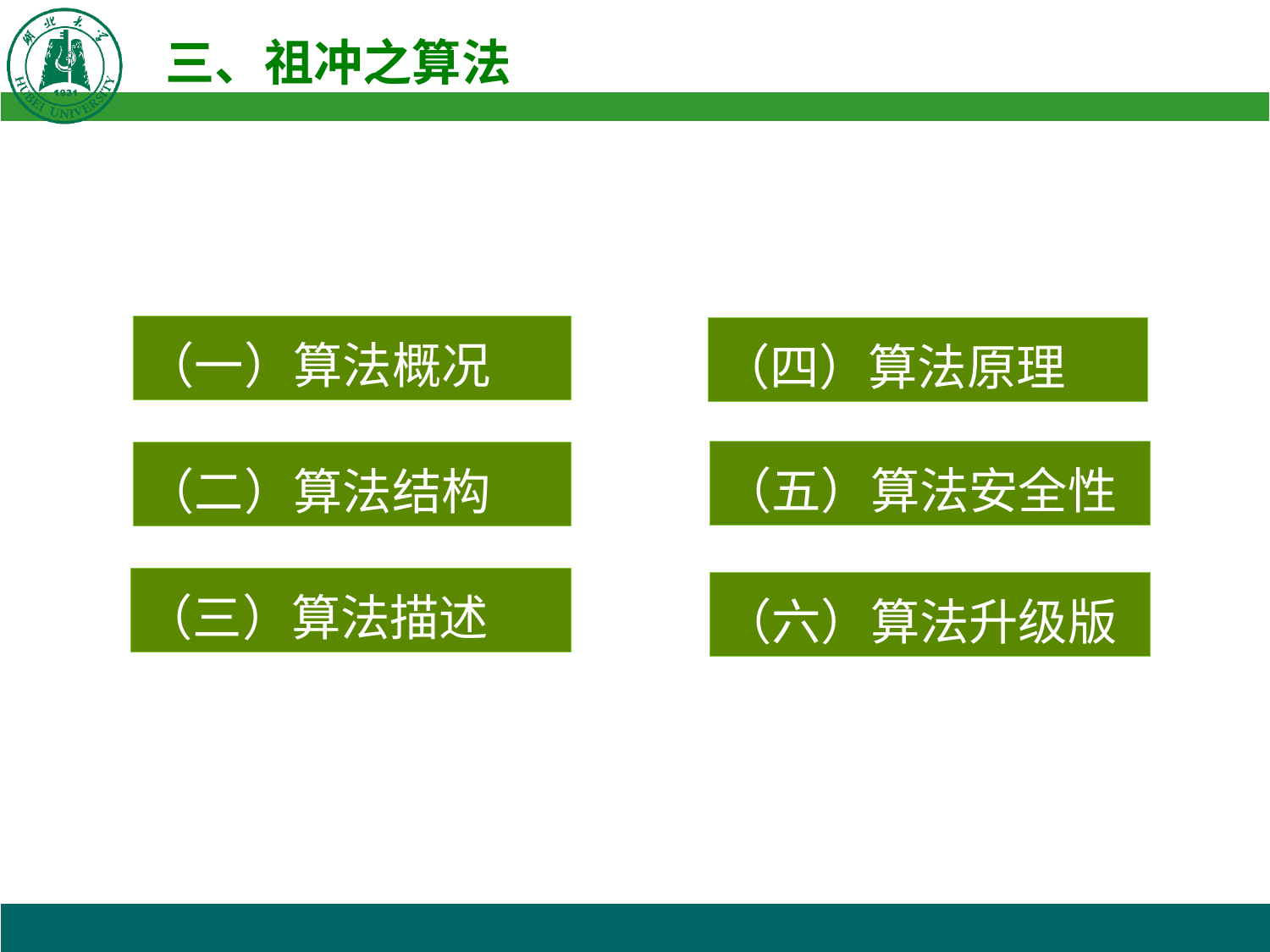

（一）算法概况
（四）算法原理
（五）算法安全性
（二）算法结构
（三）算法描述
（六）算法升级版